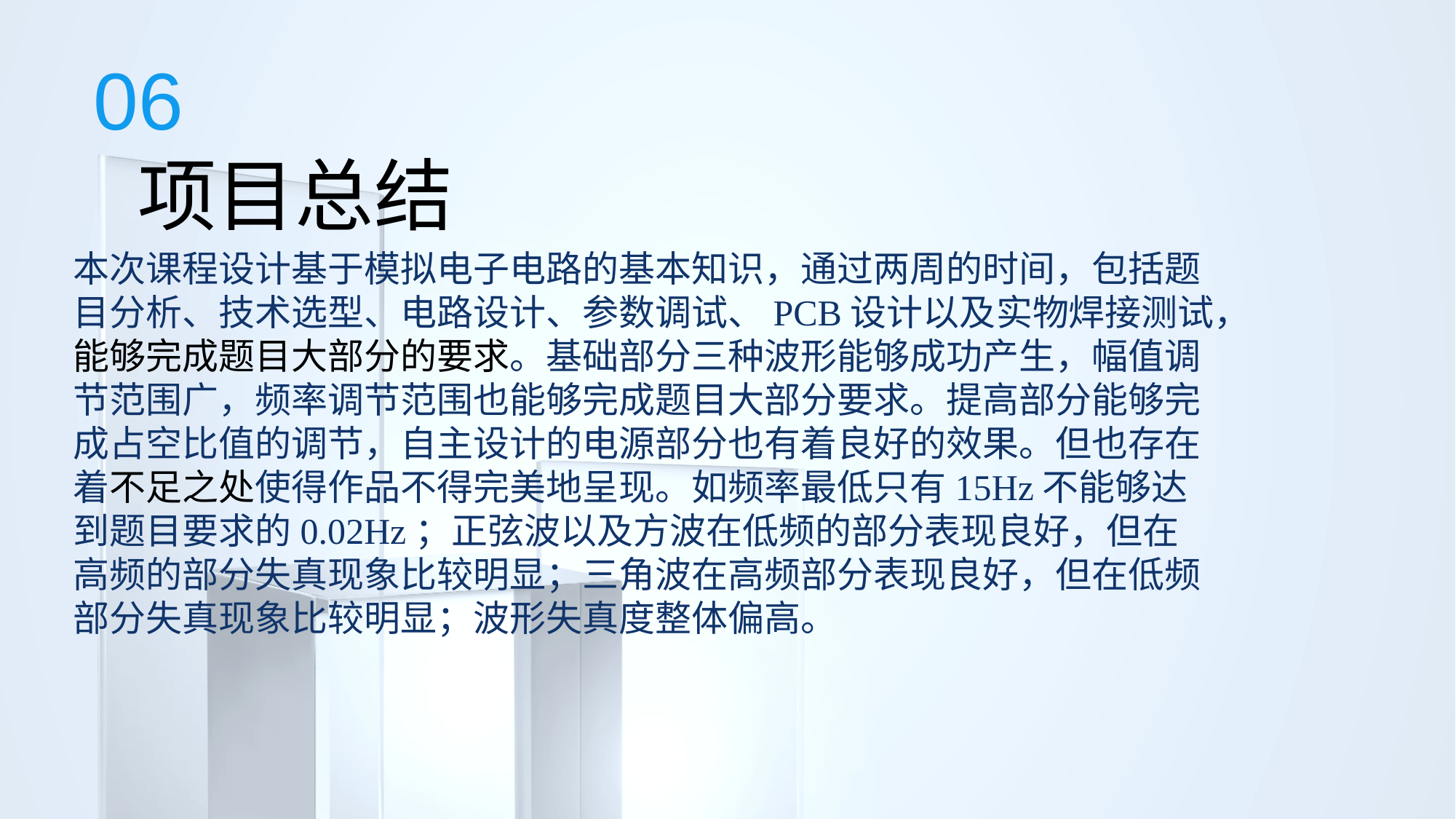

06
项目总结
本次课程设计基于模拟电子电路的基本知识，通过两周的时间，包括题目分析、技术选型、电路设计、参数调试、PCB设计以及实物焊接测试，能够完成题目大部分的要求。基础部分三种波形能够成功产生，幅值调节范围广，频率调节范围也能够完成题目大部分要求。提高部分能够完成占空比值的调节，自主设计的电源部分也有着良好的效果。但也存在着不足之处使得作品不得完美地呈现。如频率最低只有15Hz不能够达到题目要求的0.02Hz；正弦波以及方波在低频的部分表现良好，但在高频的部分失真现象比较明显；三角波在高频部分表现良好，但在低频部分失真现象比较明显；波形失真度整体偏高。